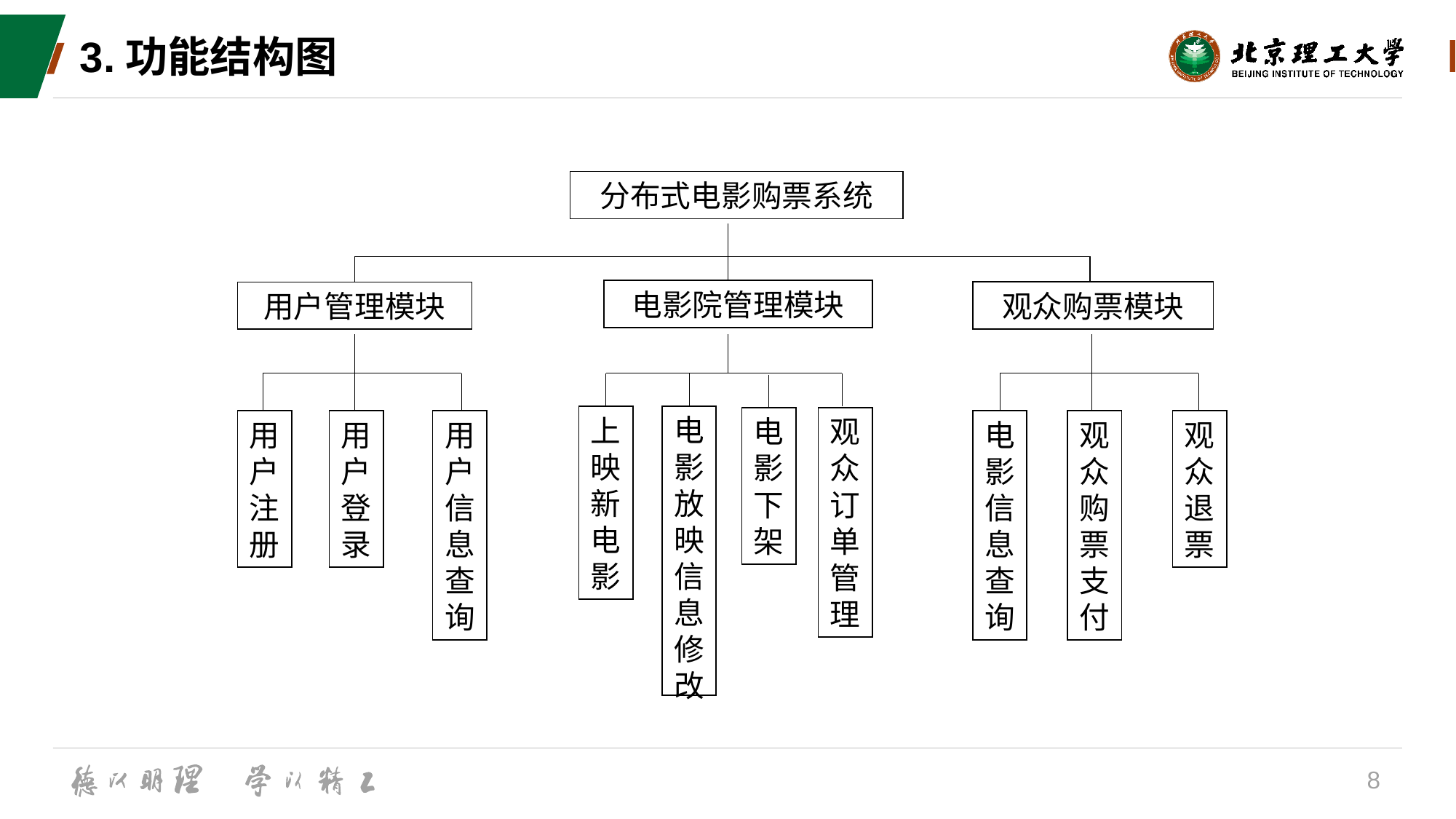

# 3.功能结构图
分布式电影购票系统
电影院管理模块
电影放映信息修改
上映新电影
观众订单管理
电影下架
观众购票模块
观众购票支付
观众退票
电影信息查询
用户管理模块
用户注册
用户信息查询
用户登录